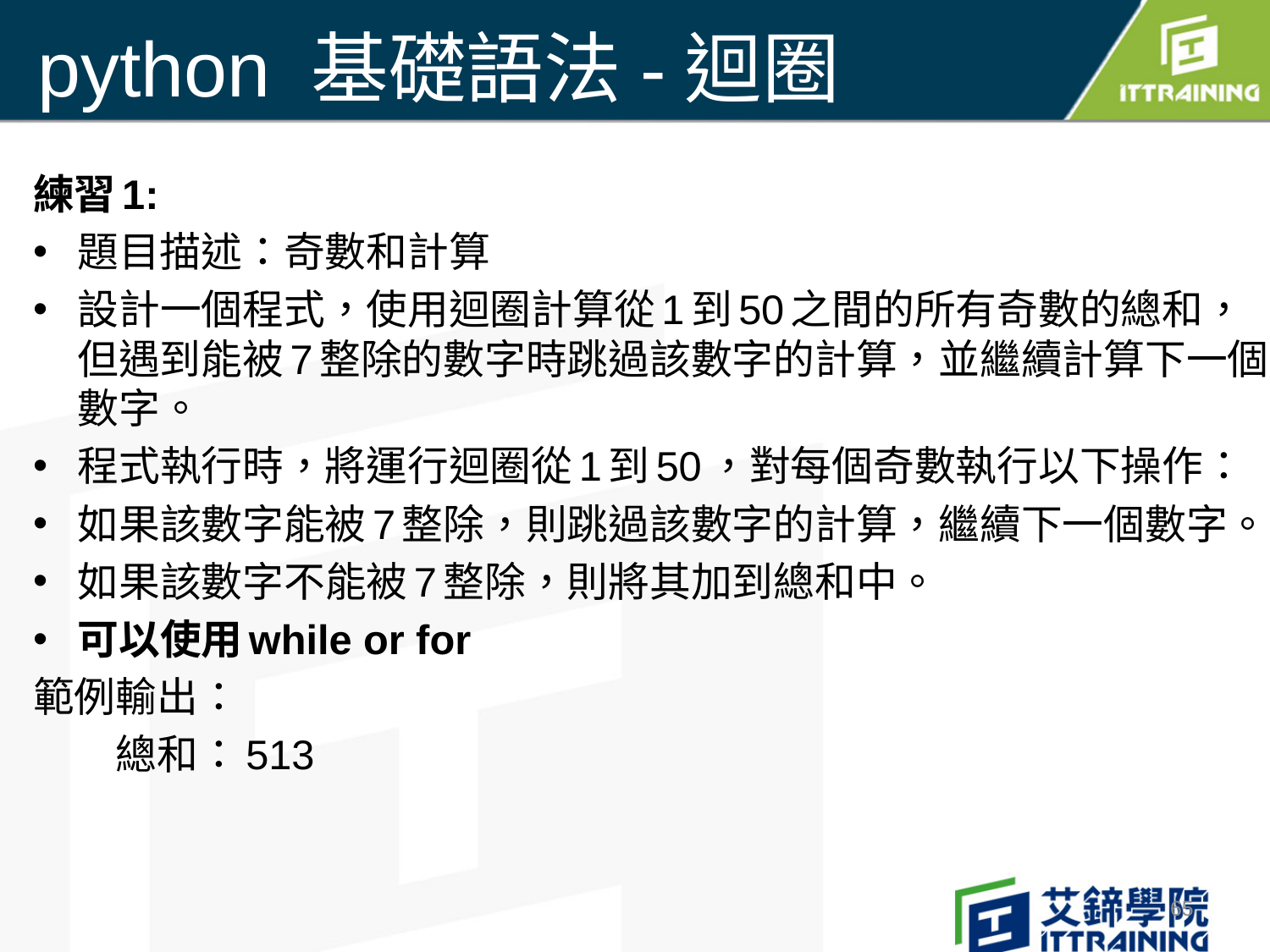

# python 基礎語法-迴圈
練習1:
題目描述：奇數和計算
設計一個程式，使用迴圈計算從1到50之間的所有奇數的總和，但遇到能被7整除的數字時跳過該數字的計算，並繼續計算下一個數字。
程式執行時，將運行迴圈從1到50，對每個奇數執行以下操作：
如果該數字能被7整除，則跳過該數字的計算，繼續下一個數字。
如果該數字不能被7整除，則將其加到總和中。
可以使用while or for
範例輸出：
	總和：513

65